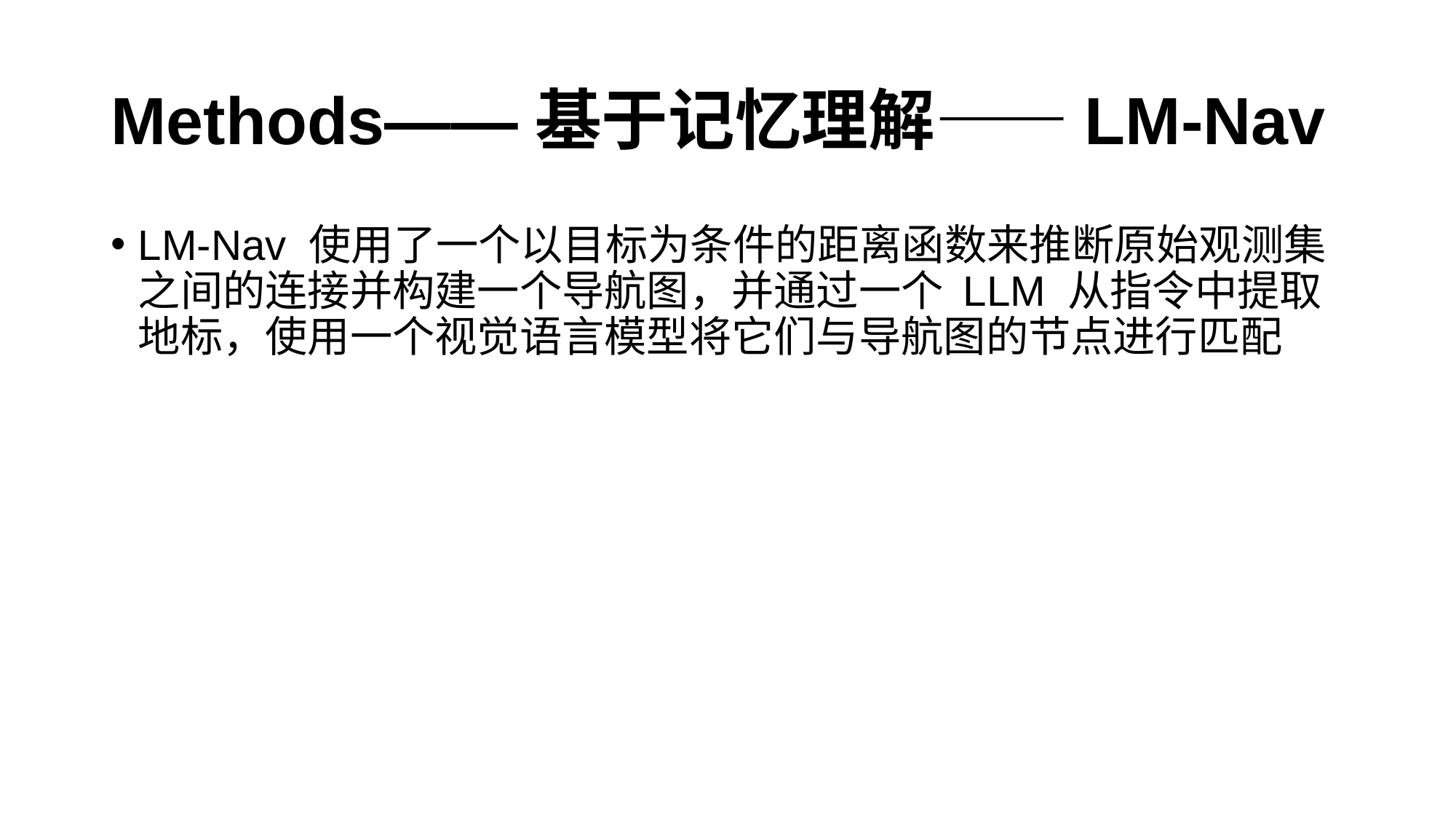

# Methods——基于记忆理解——LM-Nav
LM-Nav 使用了一个以目标为条件的距离函数来推断原始观测集之间的连接并构建一个导航图，并通过一个 LLM 从指令中提取地标，使用一个视觉语言模型将它们与导航图的节点进行匹配